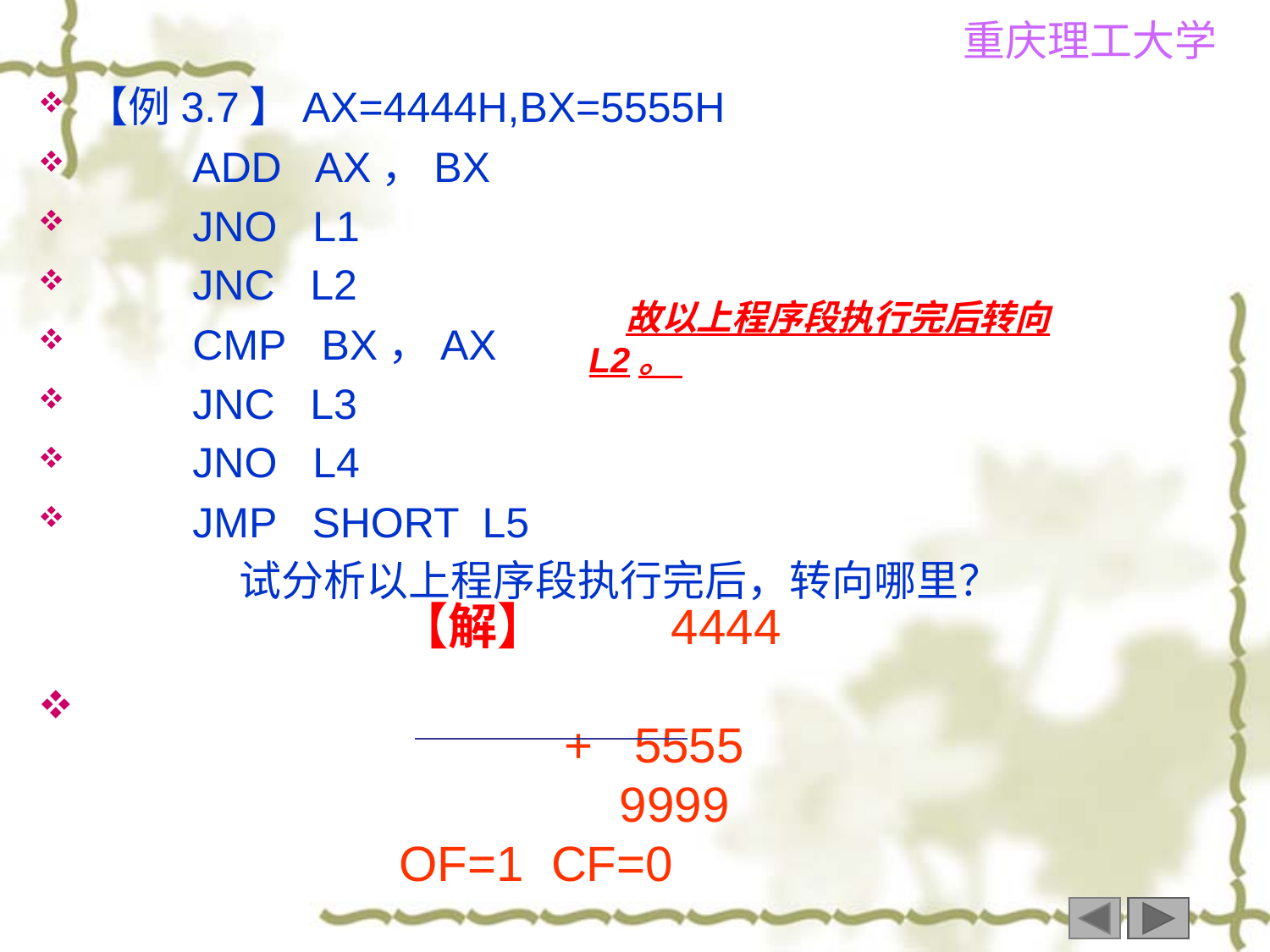

【例3.7】AX=4444H,BX=5555H
         ADD   AX，BX
         JNO   L1
         JNC   L2
         CMP   BX，AX
         JNC   L3
         JNO   L4
         JMP   SHORT  L5
                    试分析以上程序段执行完后，转向哪里？

故以上程序段执行完后转向L2。
【解】          4444
            +   5555
                9999
OF=1  CF=0